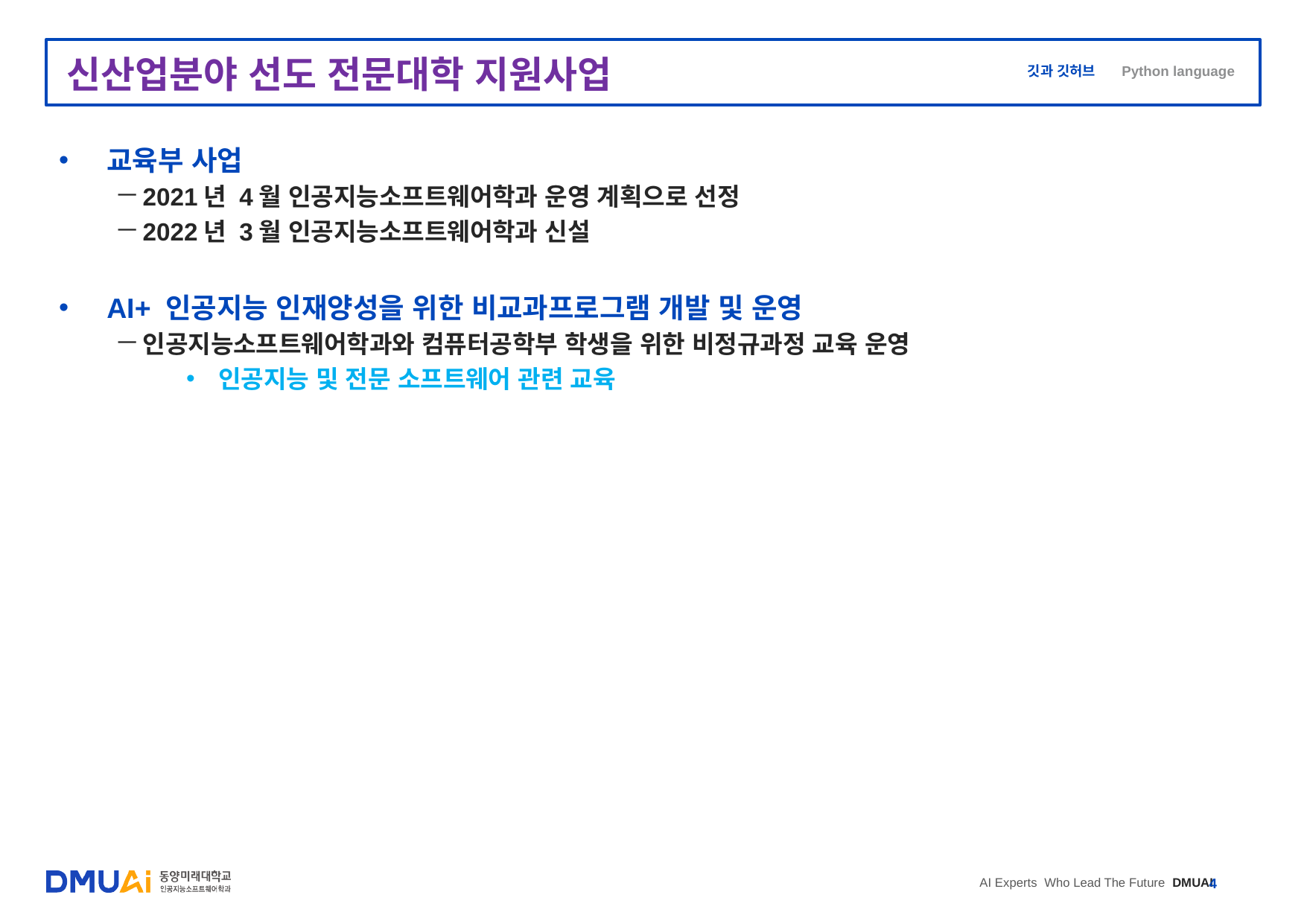

# 신산업분야 선도 전문대학 지원사업
교육부 사업
2021년 4월 인공지능소프트웨어학과 운영 계획으로 선정
2022년 3월 인공지능소프트웨어학과 신설

AI+ 인공지능 인재양성을 위한 비교과프로그램 개발 및 운영
인공지능소프트웨어학과와 컴퓨터공학부 학생을 위한 비정규과정 교육 운영
인공지능 및 전문 소프트웨어 관련 교육